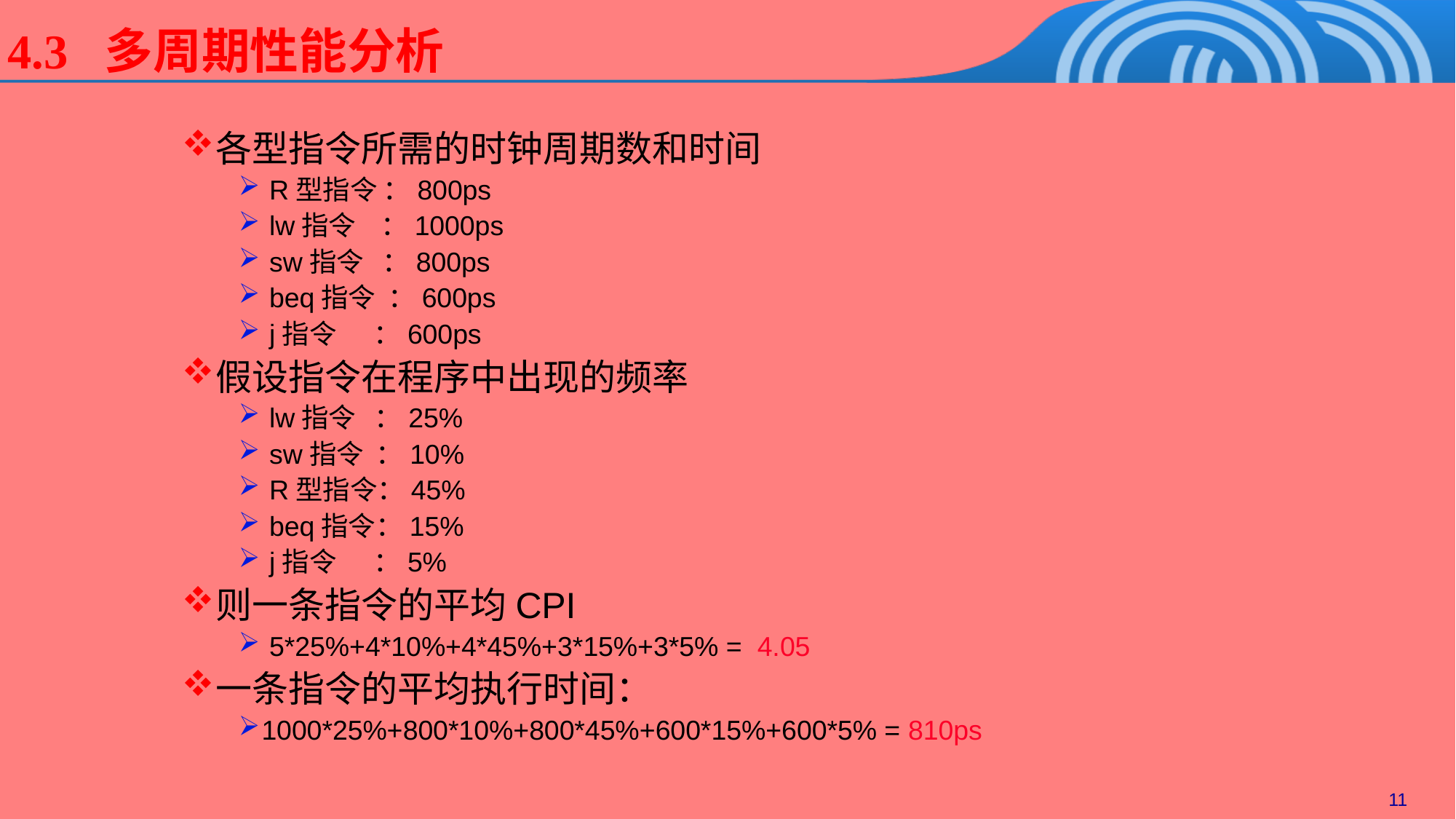

4.3  多周期性能分析
各型指令所需的时钟周期数和时间
 R型指令 ：800ps
 lw指令    ：1000ps
 sw指令   ：800ps
 beq指令  ：600ps
 j指令      ：600ps
假设指令在程序中出现的频率
 lw指令   ：25%
 sw指令  ：10%
 R型指令：45%
 beq指令：15%
 j指令      ：5%
则一条指令的平均CPI
 5*25%+4*10%+4*45%+3*15%+3*5% =  4.05
一条指令的平均执行时间：
1000*25%+800*10%+800*45%+600*15%+600*5% = 810ps